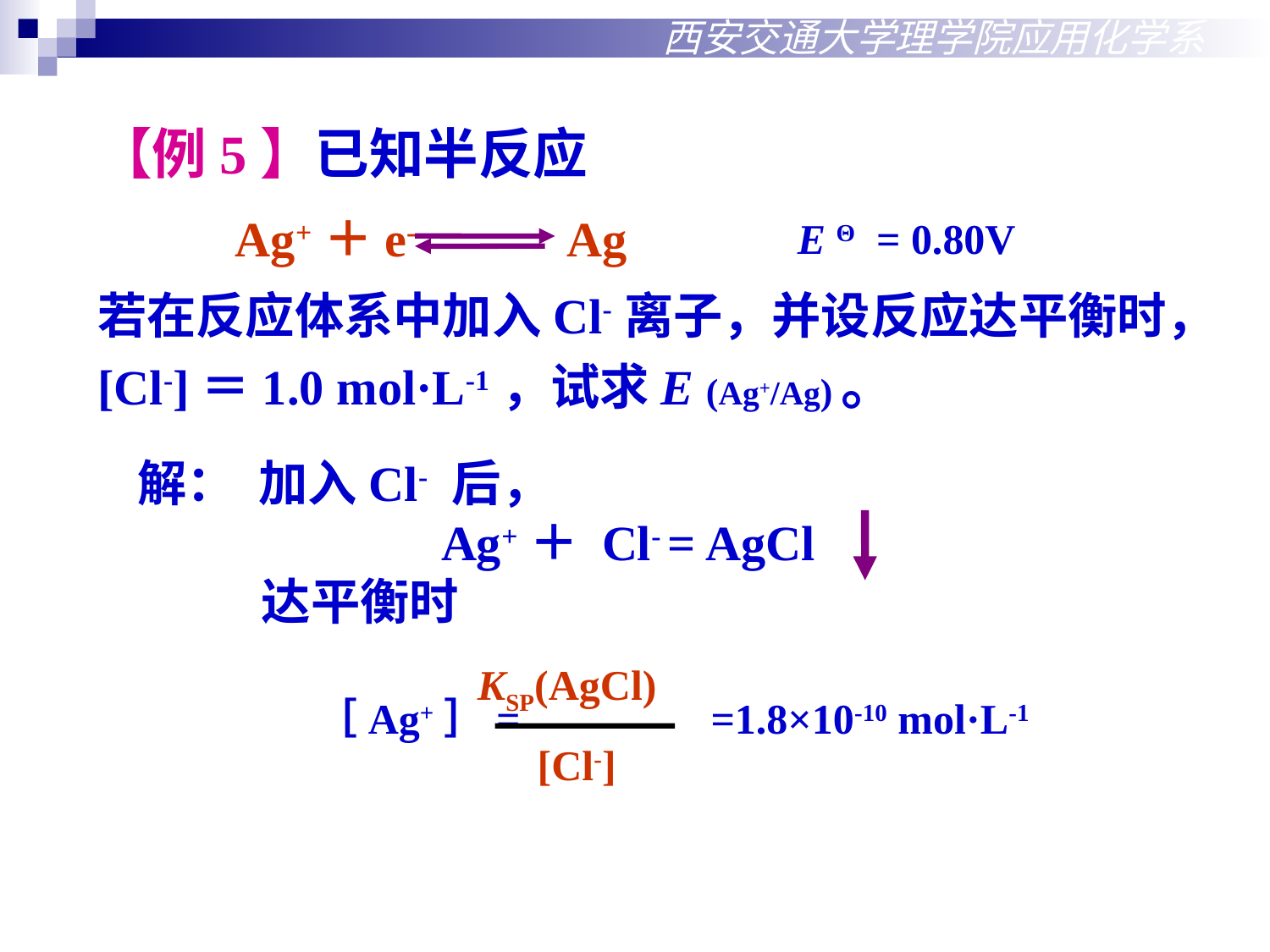

西安交通大学理学院应用化学系
【例5】已知半反应
          Ag+＋e-                     Ag
若在反应体系中加入Cl-离子，并设反应达平衡时，[Cl-]＝1.0 mol·L-1，试求E (Ag+/Ag)。
E Θ  = 0.80V

解：  加入Cl- 后，
Ag+＋ Cl- = AgCl
          达平衡时

KSP(AgCl)
    ［Ag+］=                  =1.8×10-10 mol·L-1

[Cl-]